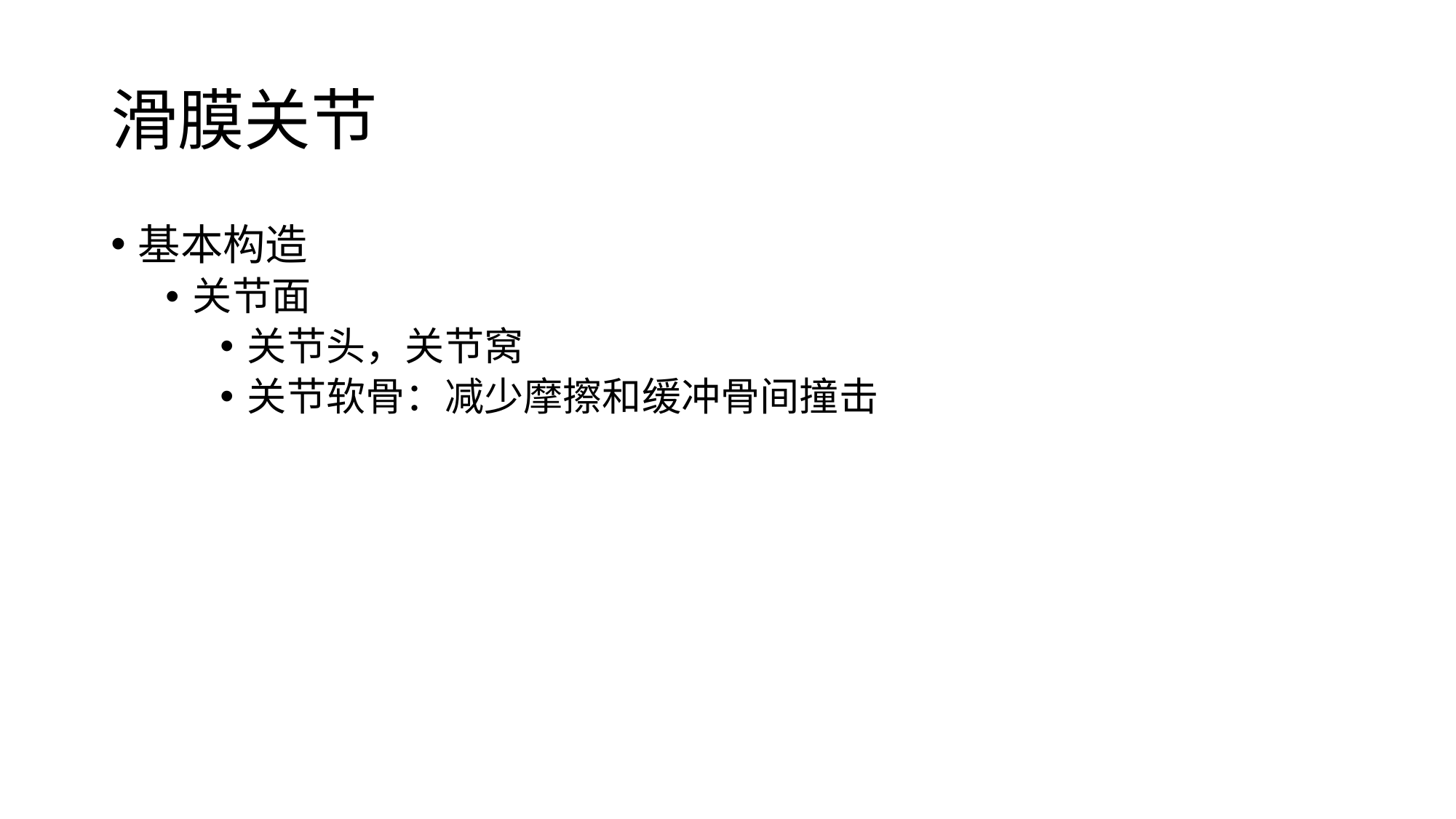

# 滑膜关节
基本构造
关节面
关节头，关节窝
关节软骨：减少摩擦和缓冲骨间撞击